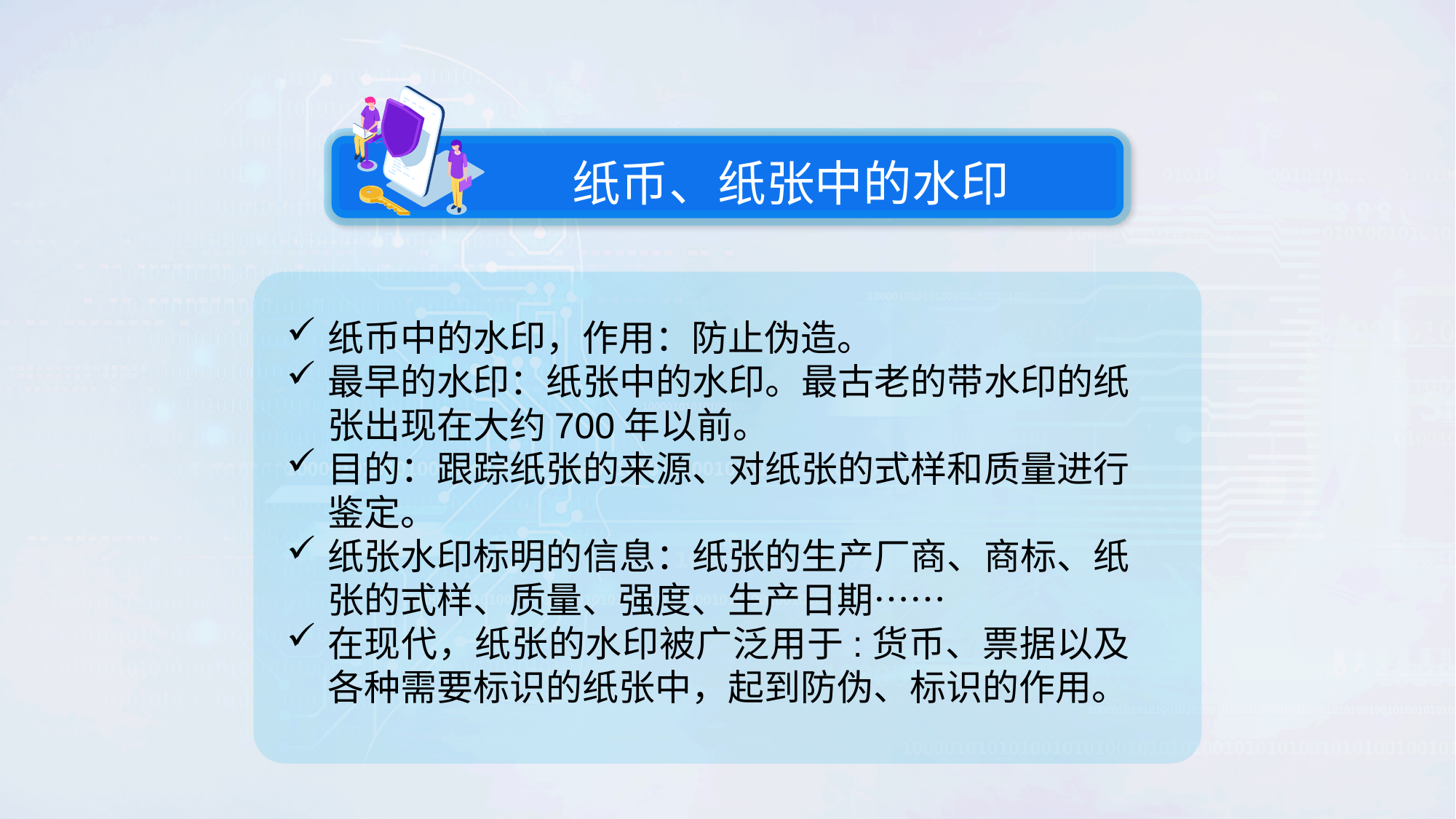

纸币、纸张中的水印

纸币中的水印，作用：防止伪造。
最早的水印：纸张中的水印。最古老的带水印的纸张出现在大约700年以前。
目的：跟踪纸张的来源、对纸张的式样和质量进行鉴定。
纸张水印标明的信息：纸张的生产厂商、商标、纸张的式样、质量、强度、生产日期……
在现代，纸张的水印被广泛用于:货币、票据以及各种需要标识的纸张中，起到防伪、标识的作用。